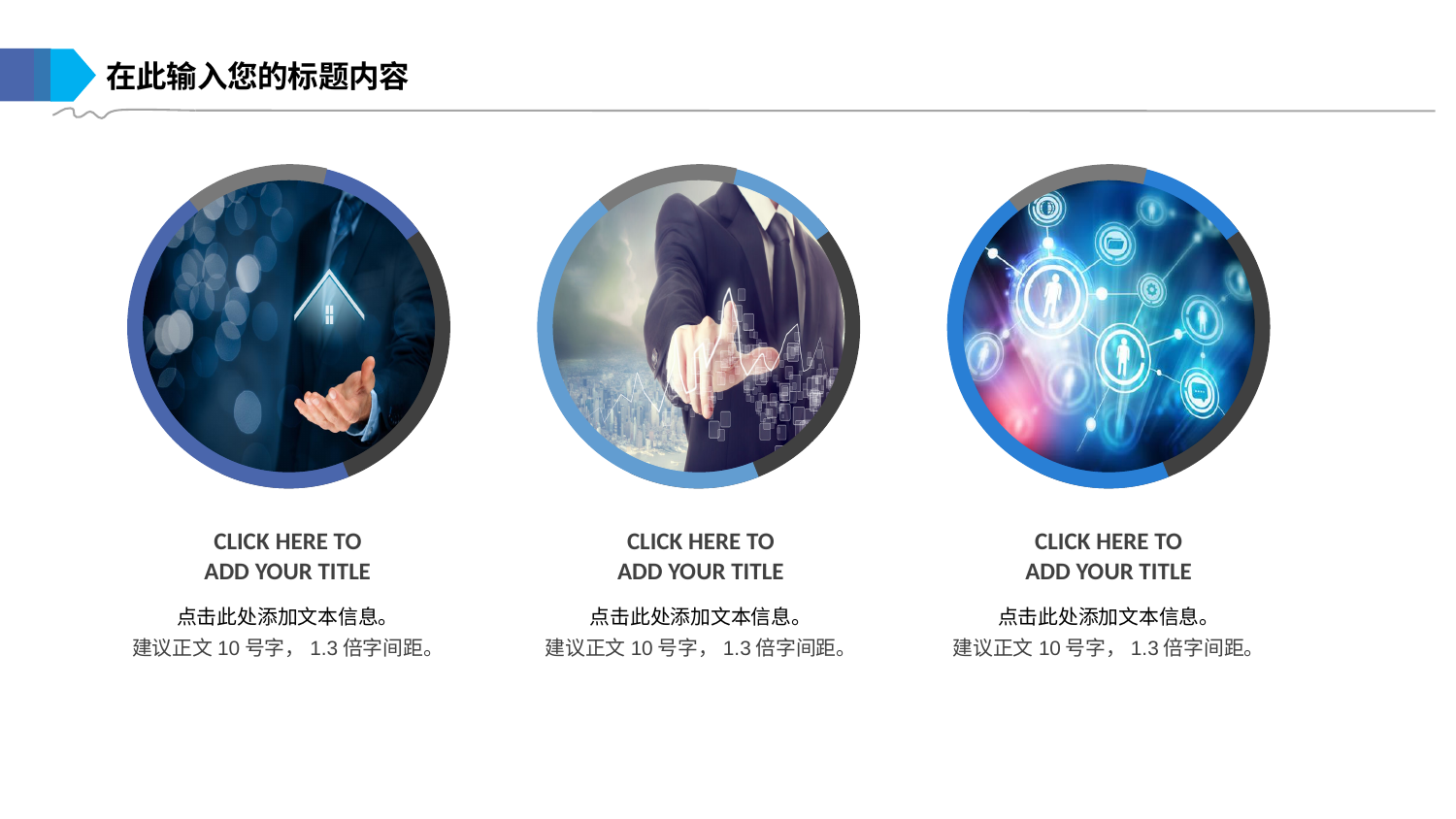

在此输入您的标题内容

CLICK HERE TO
ADD YOUR TITLE
CLICK HERE TO
ADD YOUR TITLE
CLICK HERE TO
ADD YOUR TITLE
点击此处添加文本信息。
建议正文10号字，1.3倍字间距。
点击此处添加文本信息。
建议正文10号字，1.3倍字间距。
点击此处添加文本信息。
建议正文10号字，1.3倍字间距。